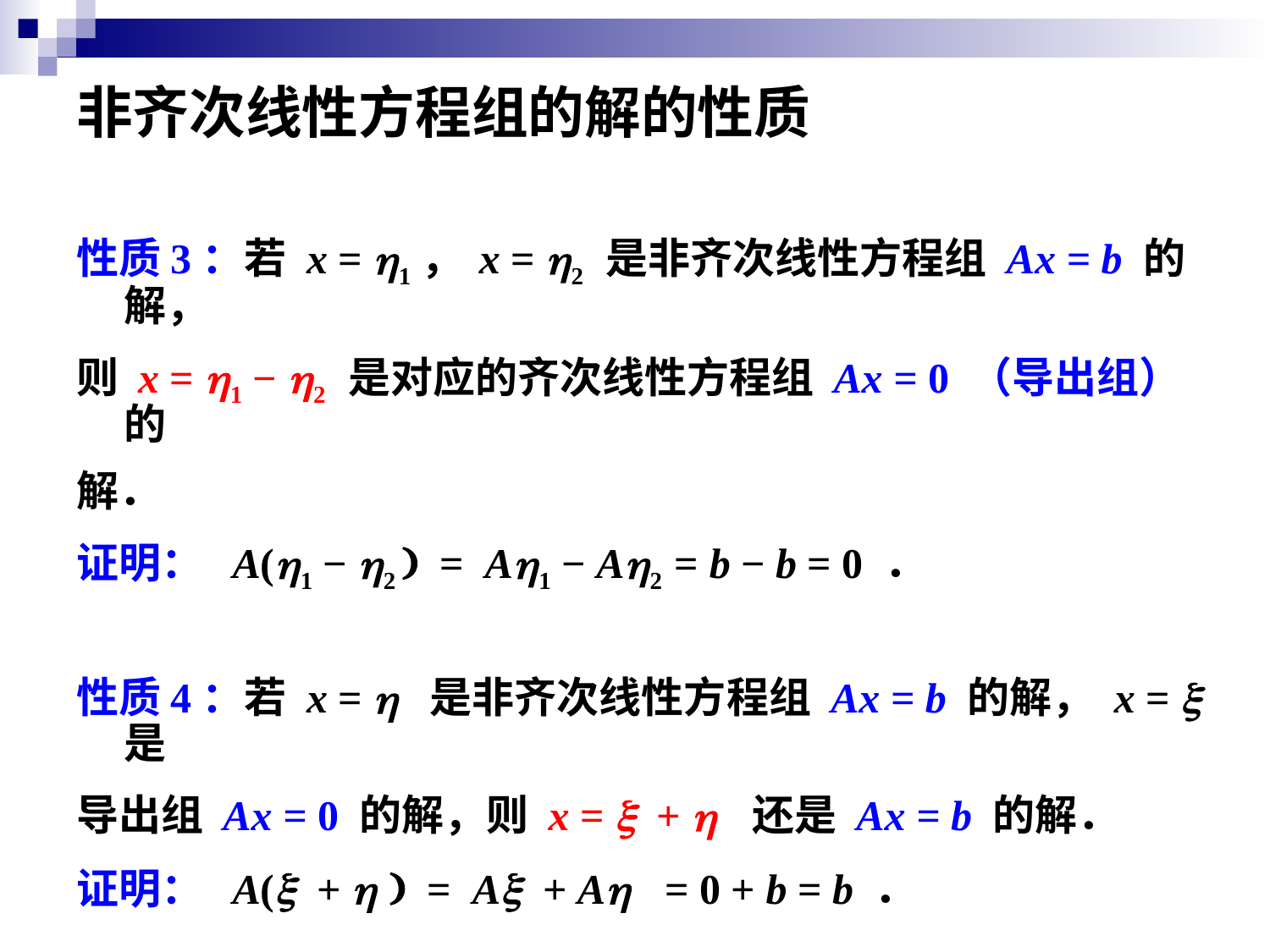

# 非齐次线性方程组的解的性质
性质3：若 x = η1， x = η2 是非齐次线性方程组 Ax = b 的解，
则 x = η1 − η2  是对应的齐次线性方程组 Ax = 0 （导出组）的
解．
证明：  A(η1 − η2 ) = Aη1 − Aη2 = b − b = 0 ．

性质4：若 x = η 是非齐次线性方程组 Ax = b 的解， x = ξ 是
导出组 Ax = 0 的解，则 x = ξ + η  还是 Ax = b 的解．
证明：  A(ξ + η ) = Aξ + Aη  = 0 + b = b ．